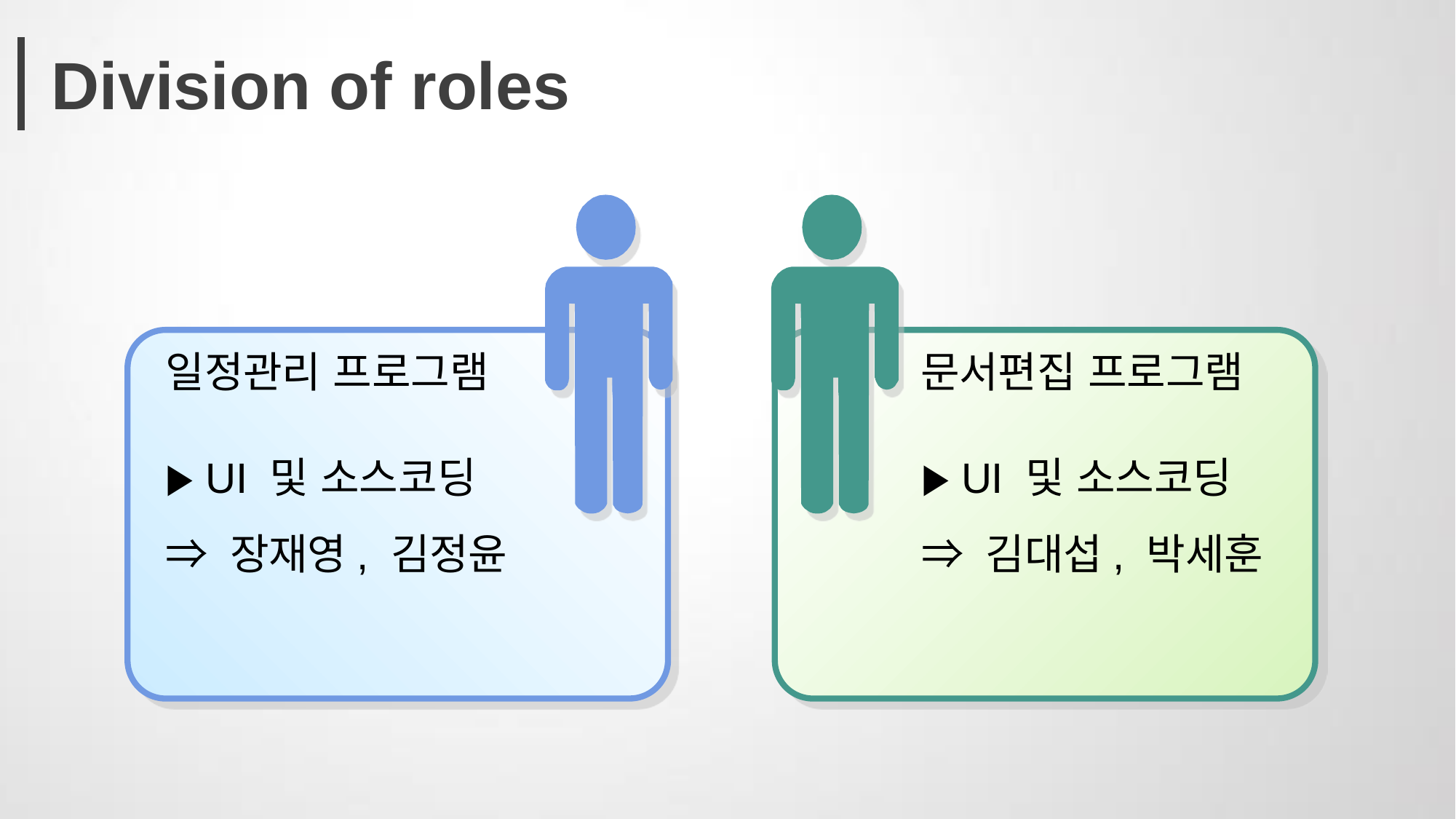

Division of roles

일정관리 프로그램
문서편집 프로그램
▶ UI 및 소스코딩
⇒ 장재영, 김정윤
▶ UI 및 소스코딩
⇒ 김대섭, 박세훈